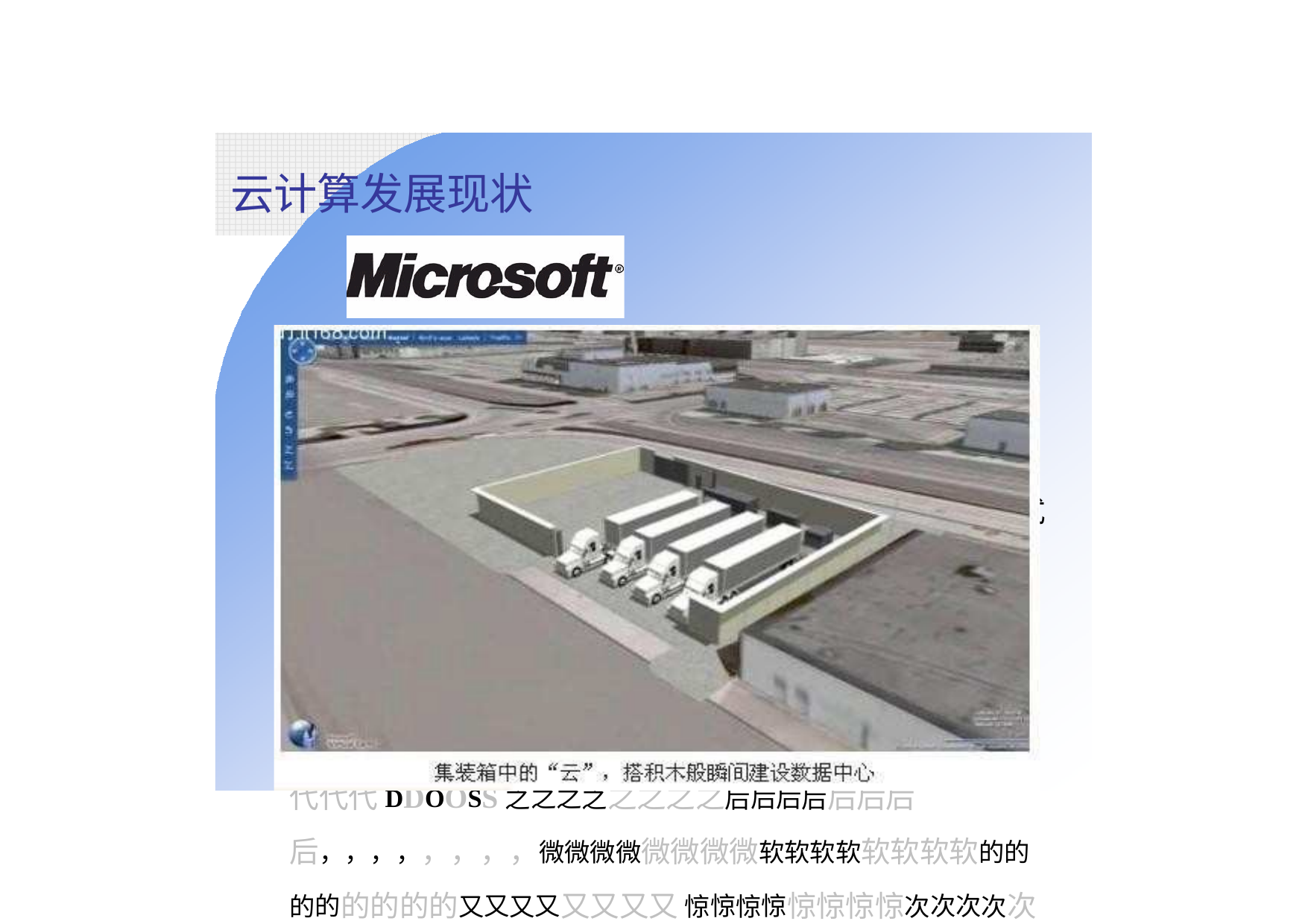

云计算发展现状

•• 微微微微微微微微软软软软软软软软于于于于于于于于22000088年年年年年年年年1100月月月月月月月月推推推推推推推推出出出出出出出出柚柚柚柚柚柚柚柚WWiinnddoowwss AAzzuurree操操操操操操操操作作作作作作作作系系系系系系系系统统统统统统统统。。。。。。。。 AAzzuurree((惺惺惺惺惺惺惺惺为为为为为为为为““杧杧杧杧杧杧杧杧天天天天天天天天””))是是是是是是是是继继继继继继继继WWiinnddoowwss取取取取取取取取代代代代代代代代DDOOSS之之之之之之之之后后后后后后后后，，，，，，，，微微微微微微微微软软软软软软软软的的的的的的的的又又又又又又又又 惊惊惊惊惊惊惊惊次次次次次次次次颠颠颠颠颠颠颠颠覆覆覆覆覆覆覆覆性性性性性性性性转转转转转转转转型型型型型型型型。。。。。。。。
•• AAzzuurree的的的的的的的的底底底底底底底底层层层层层层层层是是是是是是是是微微微微微微微微软软软软软软软软全全全全全全全全球球球球球球球球基基基基基基基基础础础础础础础础服服服服服服服服务务务务务务务务系系系系系系系系统统统统统统统统，，，，，，，，由由由由由由由由遍遍遍遍遍遍遍遍布布布布布布布布全全全全全全全全球球球球球球球球的的的的的的的的第第第第第第第第 四四四四四四四四代代代代代代代代数数数数数数数数据据据据据据据据中中中中中中中中心心心心心心心心构构构构构构构构成成成成成成成成。。。。。。。。目目目目目目目目前前前前前前前前，，，，，，，，微微微微微微微微软软软软软软软软惠惠惠惠惠惠惠惠经经经经经经经经配配配配配配配配置置置置置置置置柚柚柚柚柚柚柚柚222200个个个个个个个个集集集集集集集集装装装装装装装装箱箱箱箱箱箱箱箱 数数数数数数数数据据据据据据据据中中中中中中中中心心心心心心心心，，，，，，，，包包包包包包包包括括括括括括括括4444万万万万万万万万台台台台台台台台服服服服服服服服务务务务务务务务器器器器器器器器。。。。。。。。
式